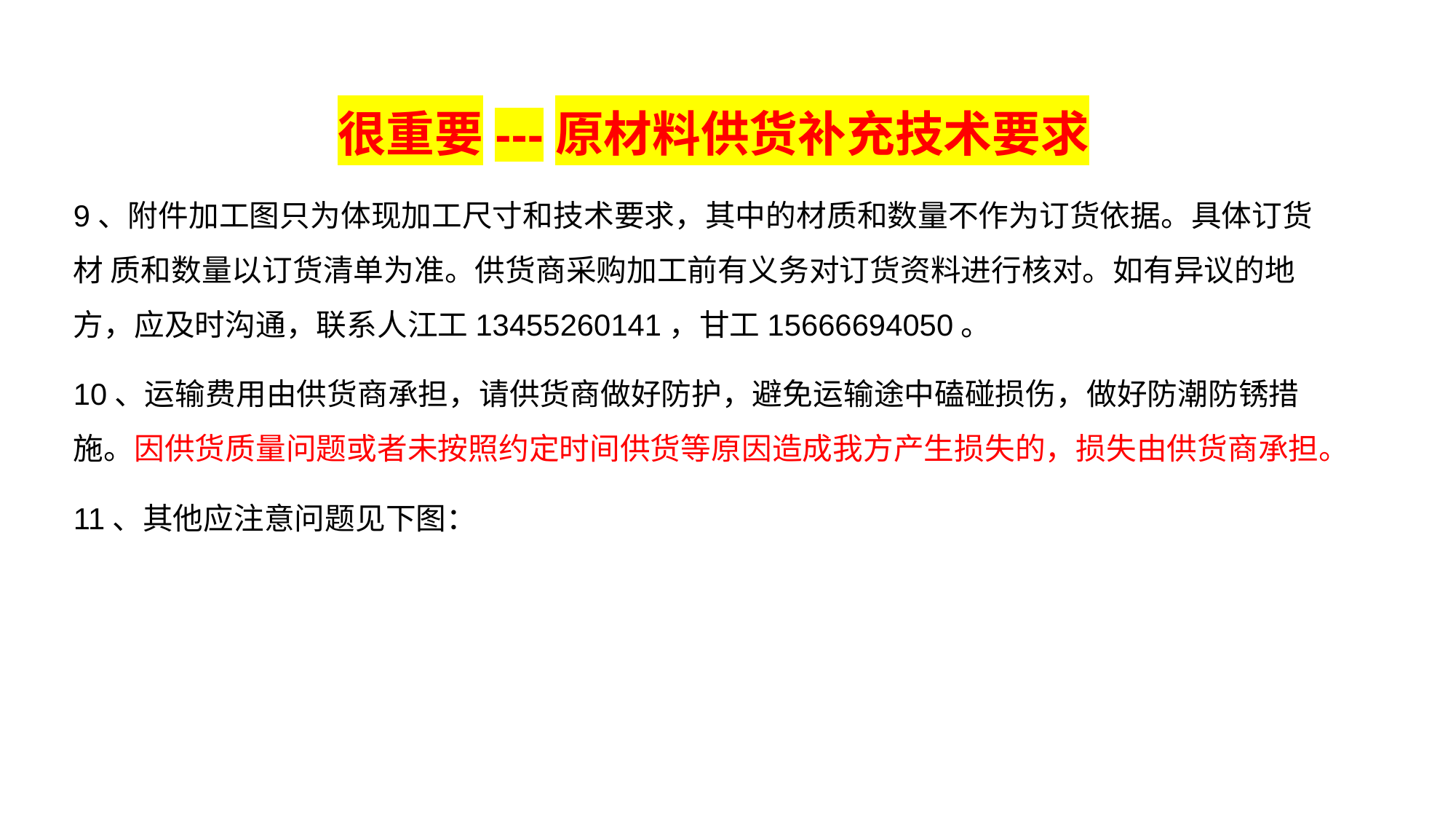

很重要---原材料供货补充技术要求
9、附件加工图只为体现加工尺寸和技术要求，其中的材质和数量不作为订货依据。具体订货材 质和数量以订货清单为准。供货商采购加工前有义务对订货资料进行核对。如有异议的地方，应及时沟通，联系人江工13455260141，甘工15666694050。
10、运输费用由供货商承担，请供货商做好防护，避免运输途中磕碰损伤，做好防潮防锈措施。因供货质量问题或者未按照约定时间供货等原因造成我方产生损失的，损失由供货商承担。
11、其他应注意问题见下图：